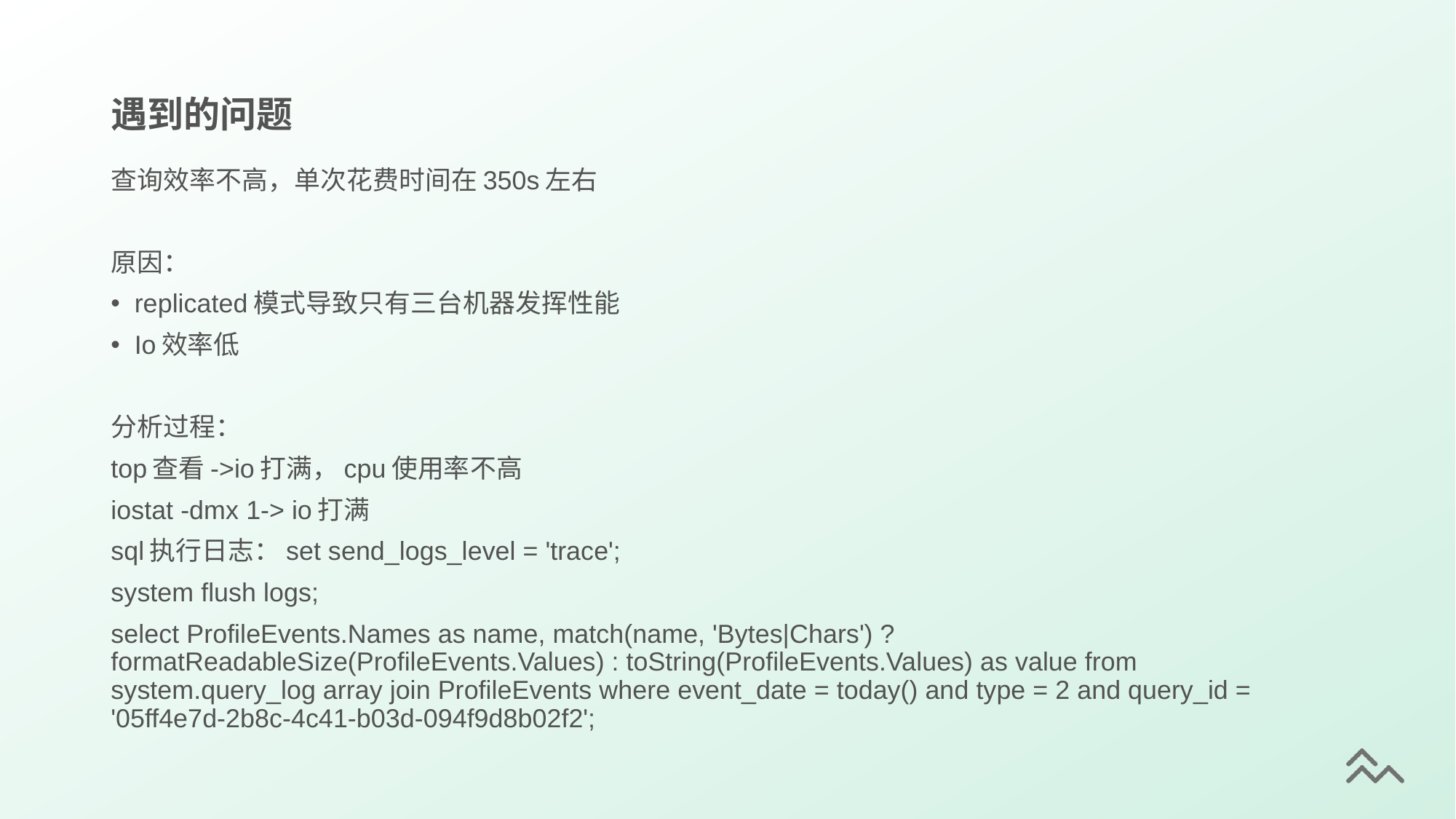

# 遇到的问题
查询效率不高，单次花费时间在350s左右

原因：
replicated模式导致只有三台机器发挥性能
Io效率低

分析过程：
top查看->io打满，cpu使用率不高
iostat -dmx 1-> io打满
sql执行日志：set send_logs_level = 'trace';
system flush logs;
select ProfileEvents.Names as name, match(name, 'Bytes|Chars') ? formatReadableSize(ProfileEvents.Values) : toString(ProfileEvents.Values) as value from system.query_log array join ProfileEvents where event_date = today() and type = 2 and query_id = '05ff4e7d-2b8c-4c41-b03d-094f9d8b02f2';